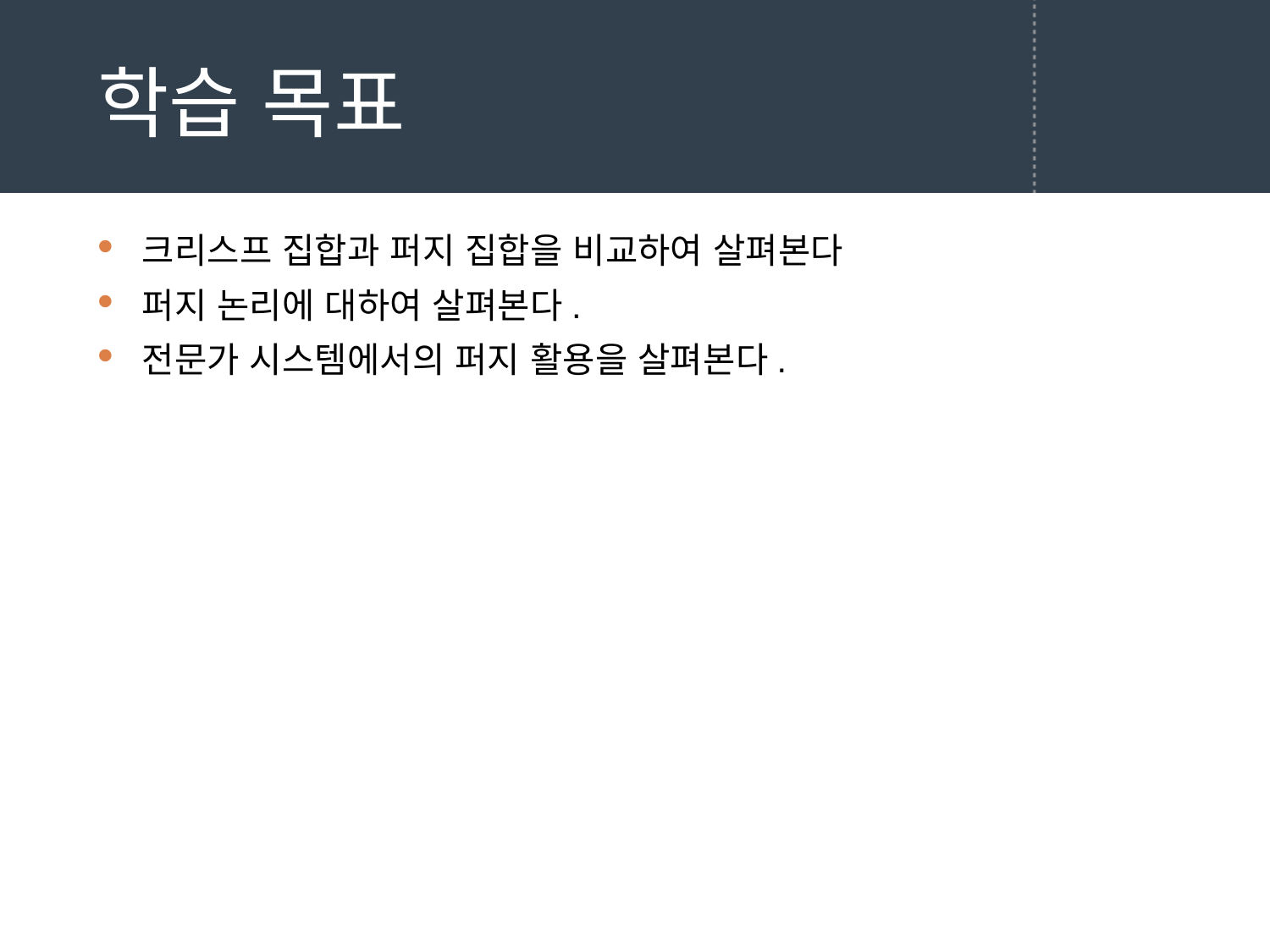

# 학습 목표
크리스프 집합과 퍼지 집합을 비교하여 살펴본다
퍼지 논리에 대하여 살펴본다.
전문가 시스템에서의 퍼지 활용을 살펴본다.